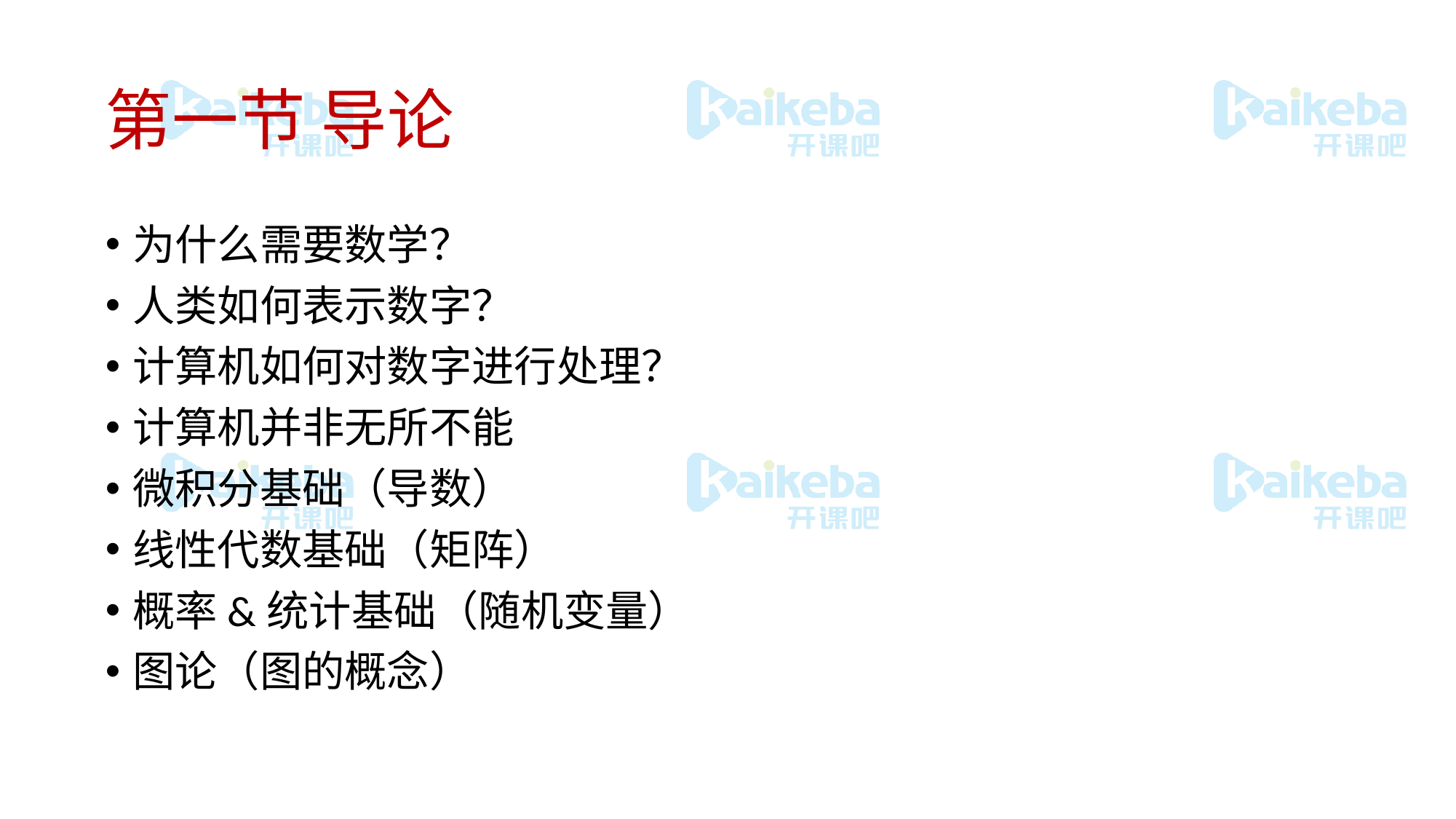

# 第一节 导论
为什么需要数学？
人类如何表示数字？
计算机如何对数字进行处理？
计算机并非无所不能
微积分基础（导数）
线性代数基础（矩阵）
概率&统计基础（随机变量）
图论（图的概念）